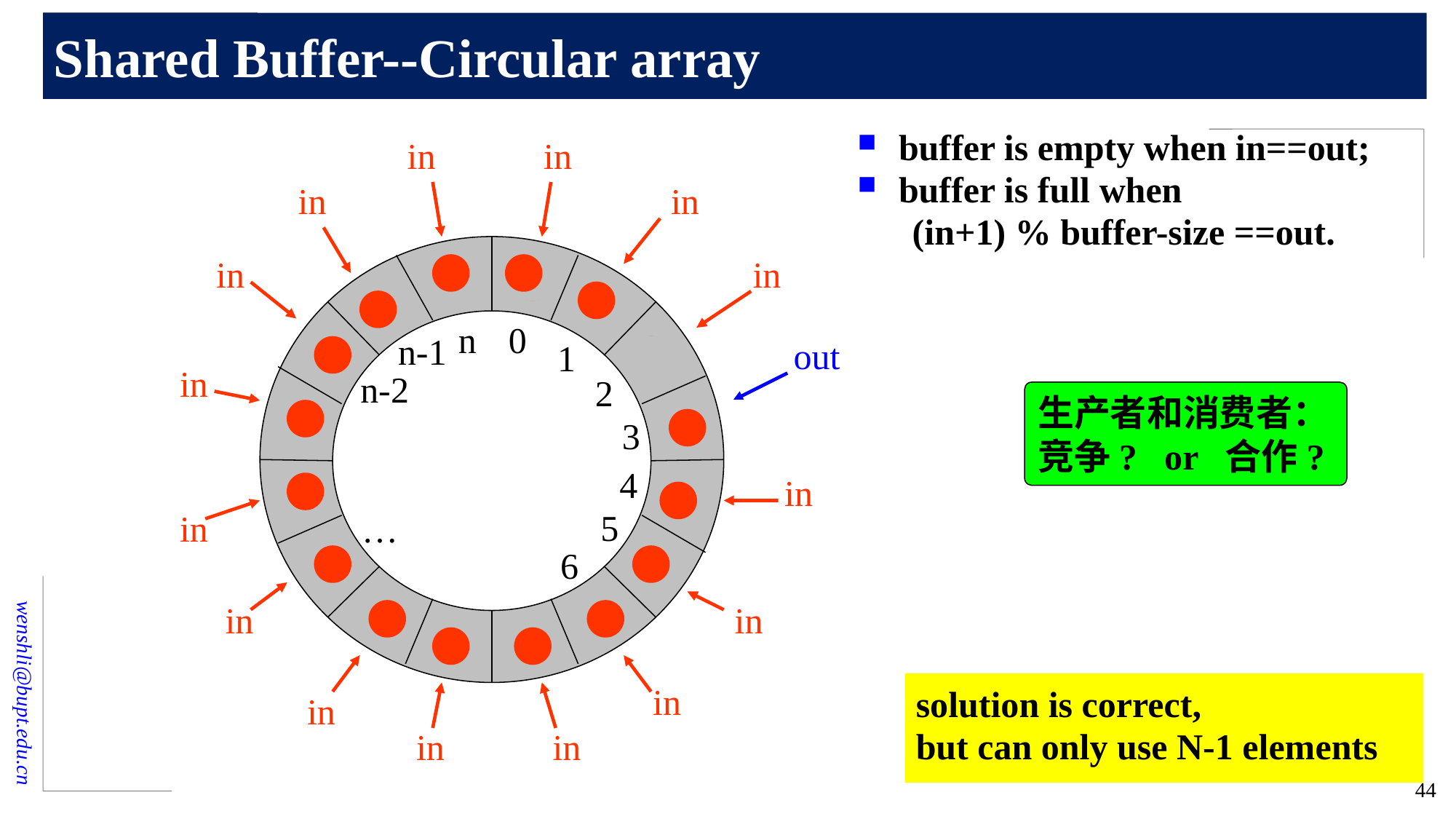

# Shared Buffer--Circular array
in

out

in

in

buffer is empty when in==out;
buffer is full when
(in+1) % buffer-size ==out.

out

in

in

in

out

in

in

in

out

in

n
0
n-1
1
n-2
2
3
4
5
6
…

in

生产者和消费者：
竞争?   or  合作?

in

in

in

in

in

in
solution is correct,
but can only use N-1 elements

in

in
44